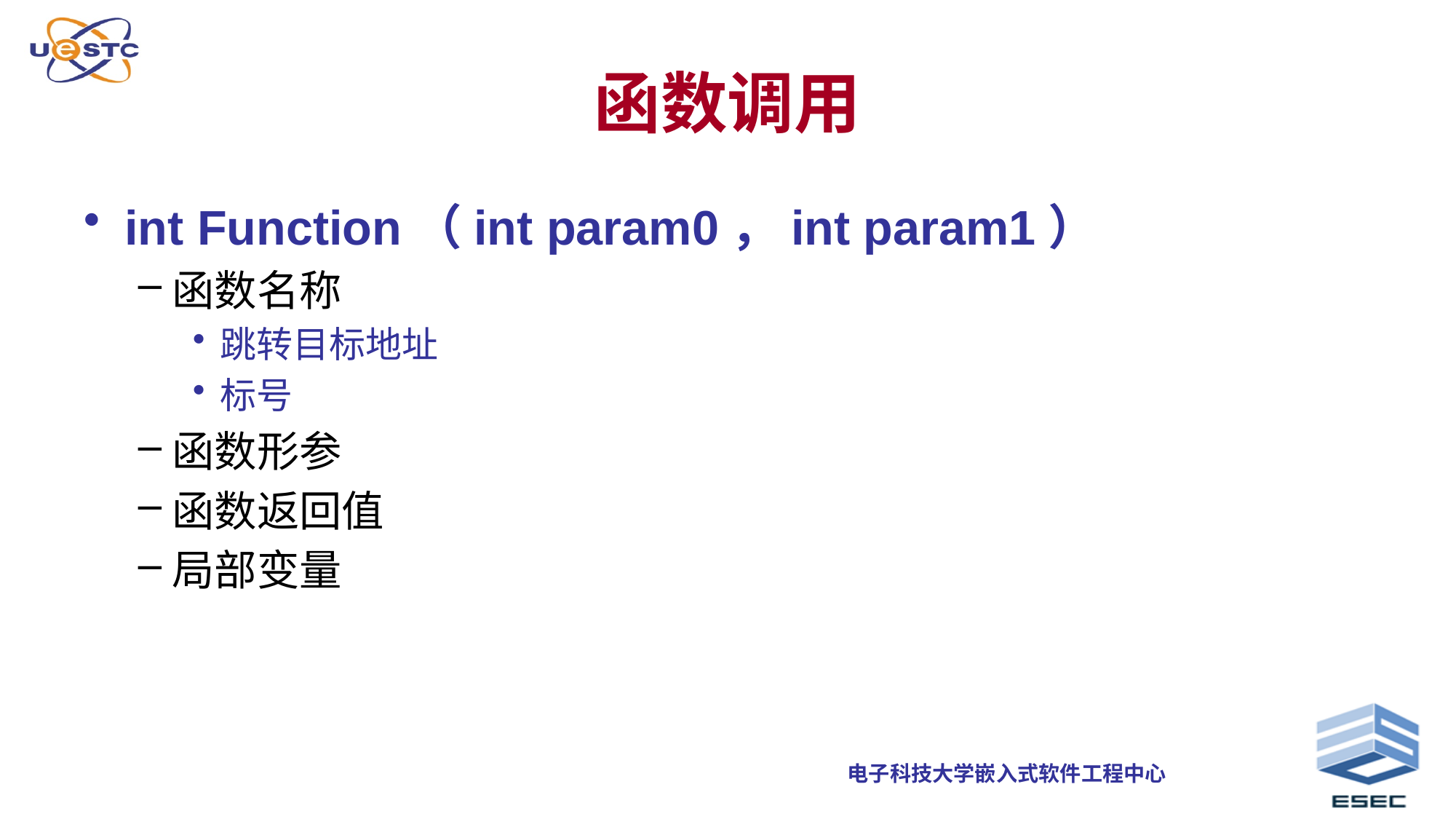

# 函数调用
int Function（int param0，int param1）
函数名称
跳转目标地址
标号
函数形参
函数返回值
局部变量